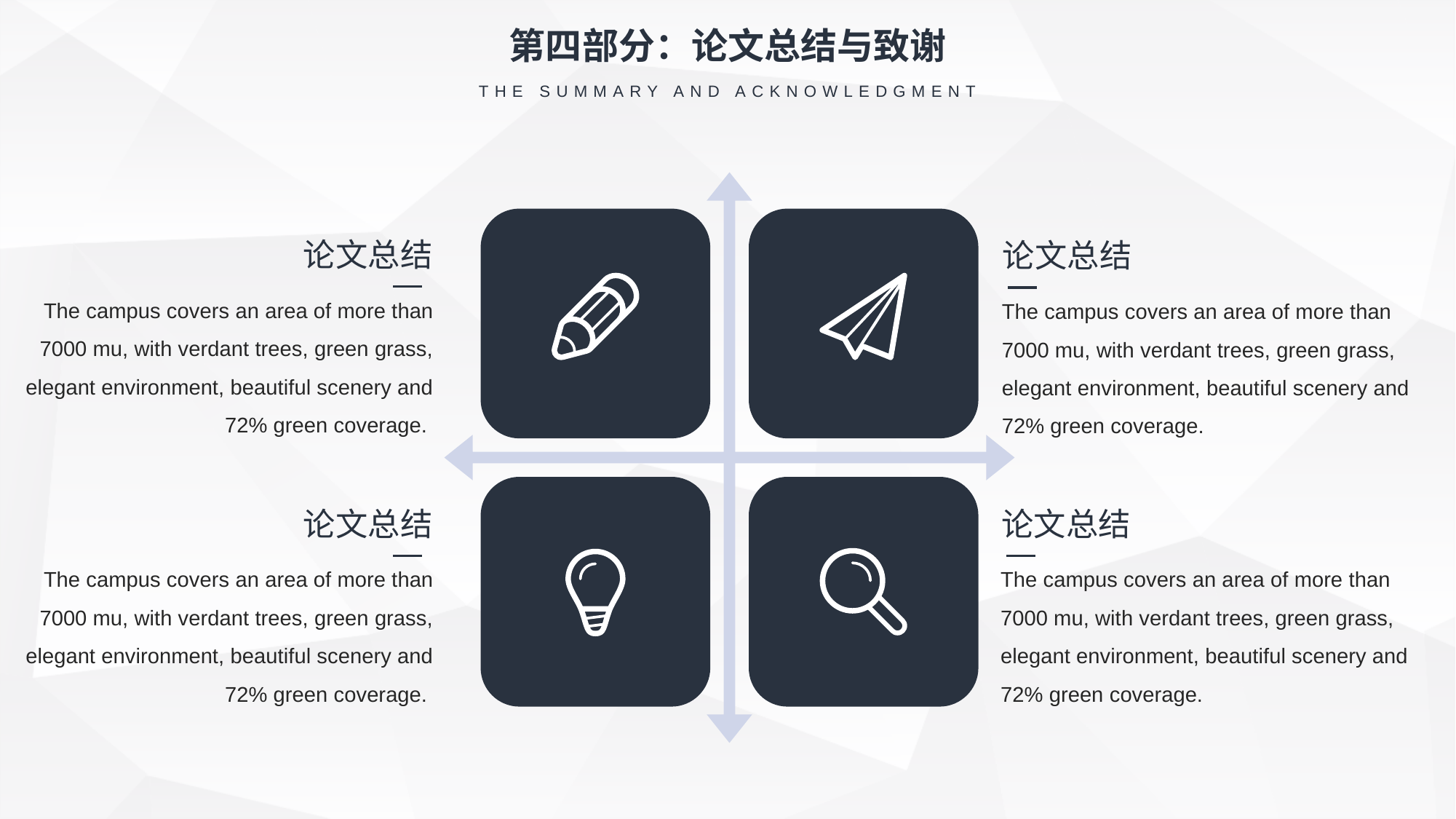

第四部分：论文总结与致谢
THE SUMMARY AND ACKNOWLEDGMENT

论文总结
论文总结

The campus covers an area of more than 7000 mu, with verdant trees, green grass, elegant environment, beautiful scenery and 72% green coverage.
The campus covers an area of more than 7000 mu, with verdant trees, green grass, elegant environment, beautiful scenery and 72% green coverage.

论文总结
论文总结
The campus covers an area of more than 7000 mu, with verdant trees, green grass, elegant environment, beautiful scenery and 72% green coverage.
The campus covers an area of more than 7000 mu, with verdant trees, green grass, elegant environment, beautiful scenery and 72% green coverage.